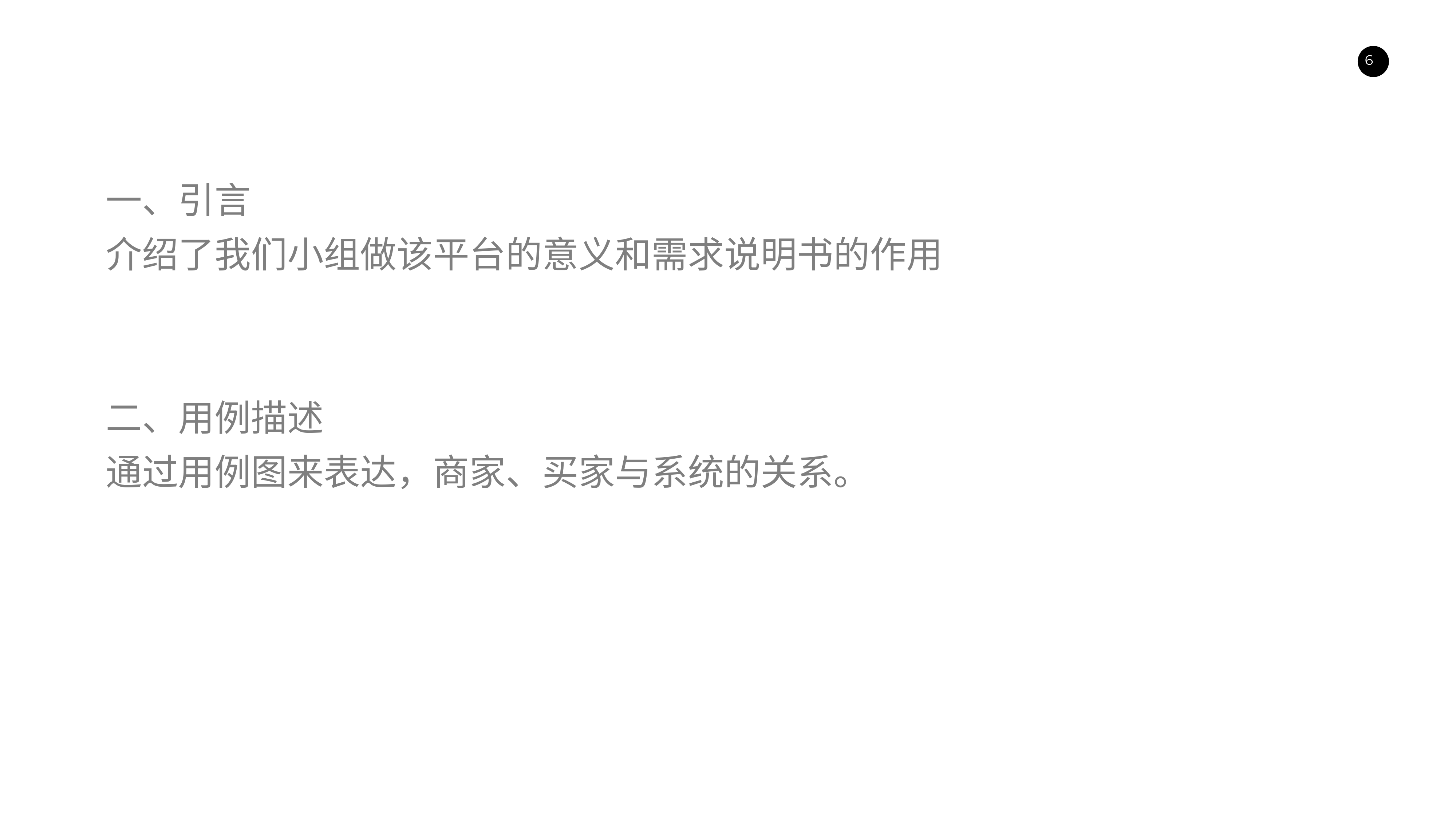

一、引言
介绍了我们小组做该平台的意义和需求说明书的作用

二、用例描述
通过用例图来表达，商家、买家与系统的关系。